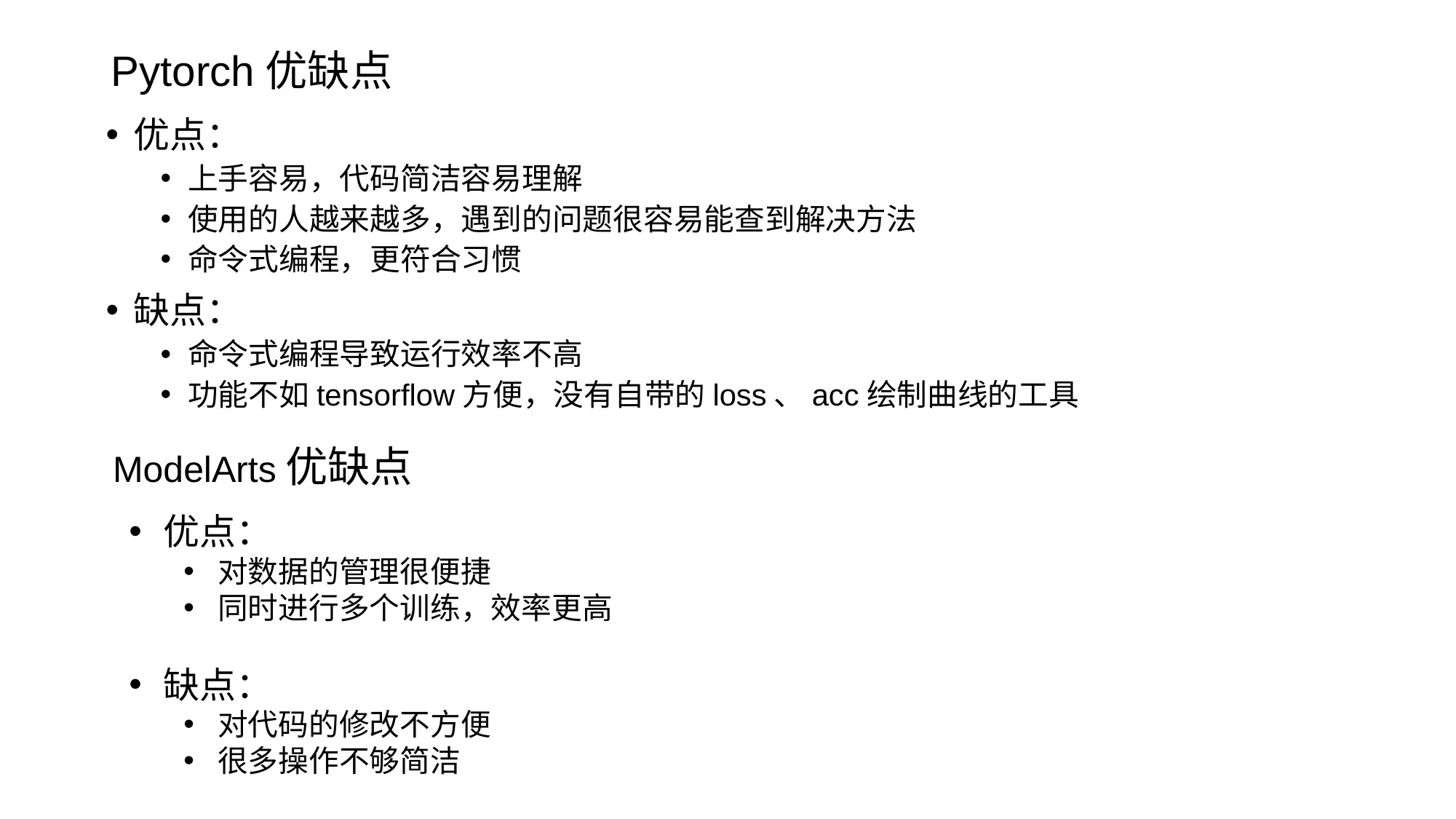

# Pytorch优缺点
优点：
上手容易，代码简洁容易理解
使用的人越来越多，遇到的问题很容易能查到解决方法
命令式编程，更符合习惯
缺点：
命令式编程导致运行效率不高
功能不如tensorflow方便，没有自带的loss、acc绘制曲线的工具

ModelArts优缺点
优点：
对数据的管理很便捷
同时进行多个训练，效率更高

缺点：
对代码的修改不方便
很多操作不够简洁